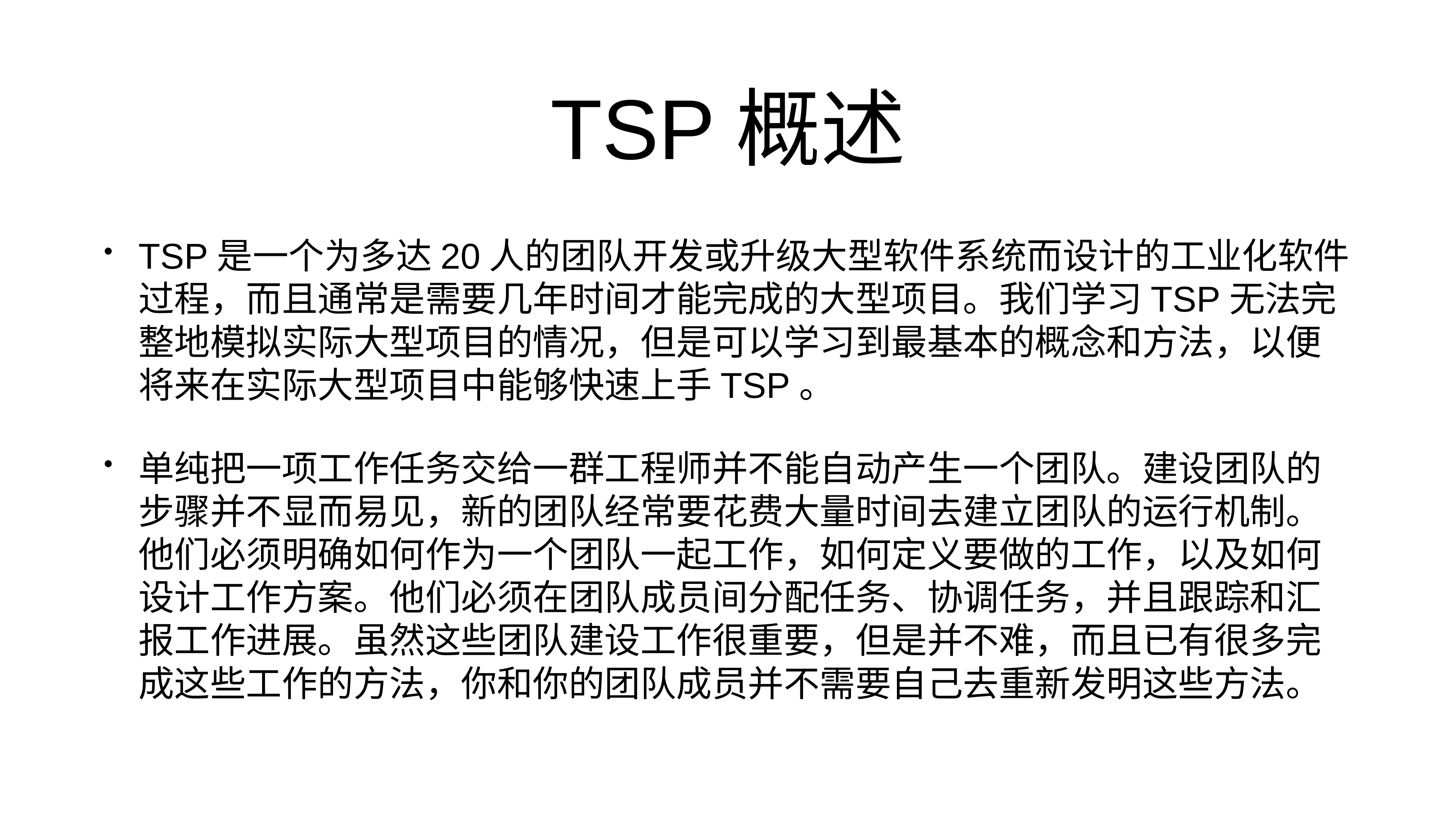

# TSP概述
TSP是一个为多达20人的团队开发或升级大型软件系统而设计的工业化软件过程，而且通常是需要几年时间才能完成的大型项目。我们学习TSP无法完整地模拟实际大型项目的情况，但是可以学习到最基本的概念和方法，以便将来在实际大型项目中能够快速上手TSP。
单纯把一项工作任务交给一群工程师并不能自动产生一个团队。建设团队的步骤并不显而易见，新的团队经常要花费大量时间去建立团队的运行机制。他们必须明确如何作为一个团队一起工作，如何定义要做的工作，以及如何设计工作方案。他们必须在团队成员间分配任务、协调任务，并且跟踪和汇报工作进展。虽然这些团队建设工作很重要，但是并不难，而且已有很多完成这些工作的方法，你和你的团队成员并不需要自己去重新发明这些方法。